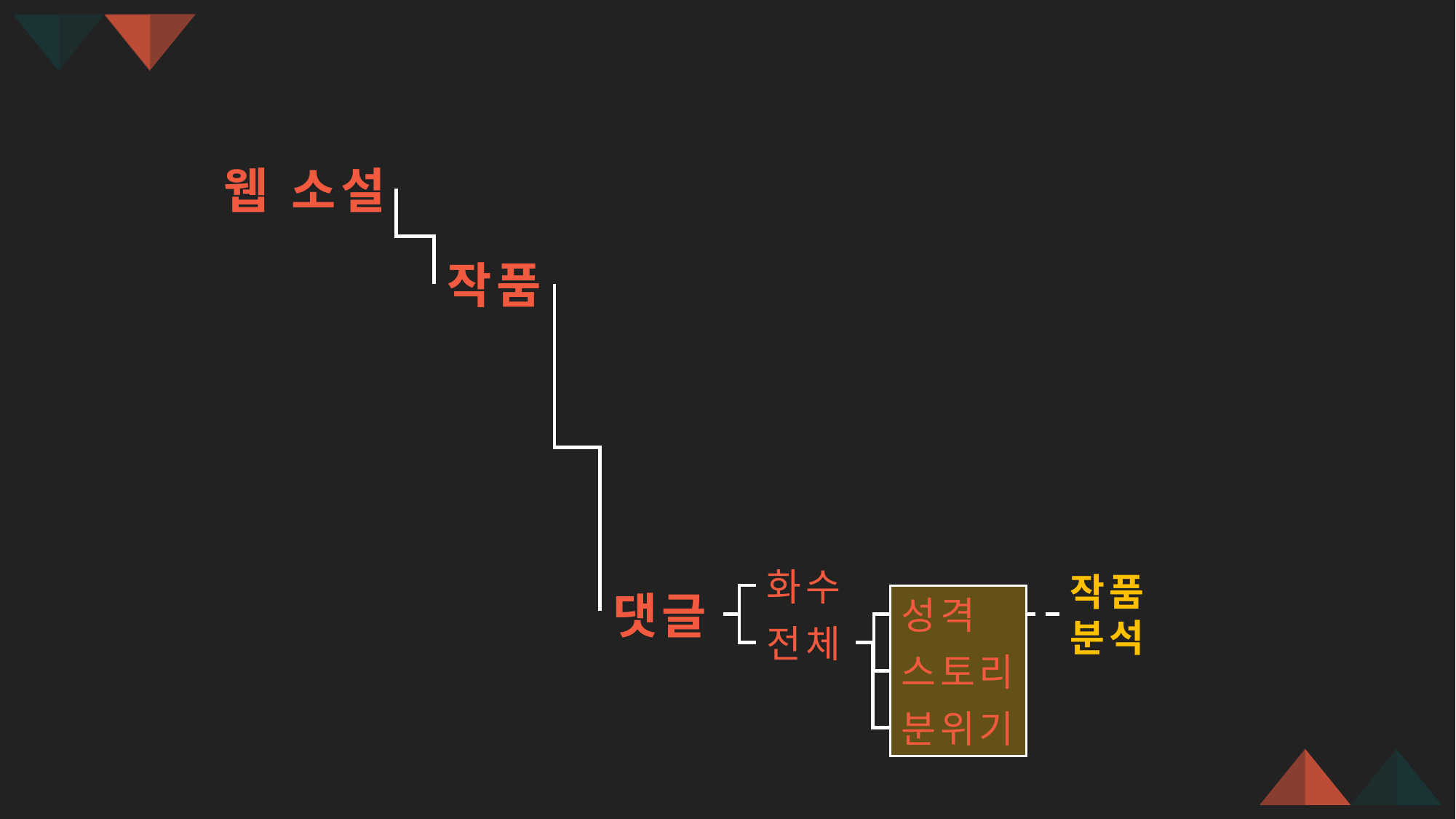

웹 소설
작품
화수
댓글

성격
작품 분석
전체
스토리
분위기